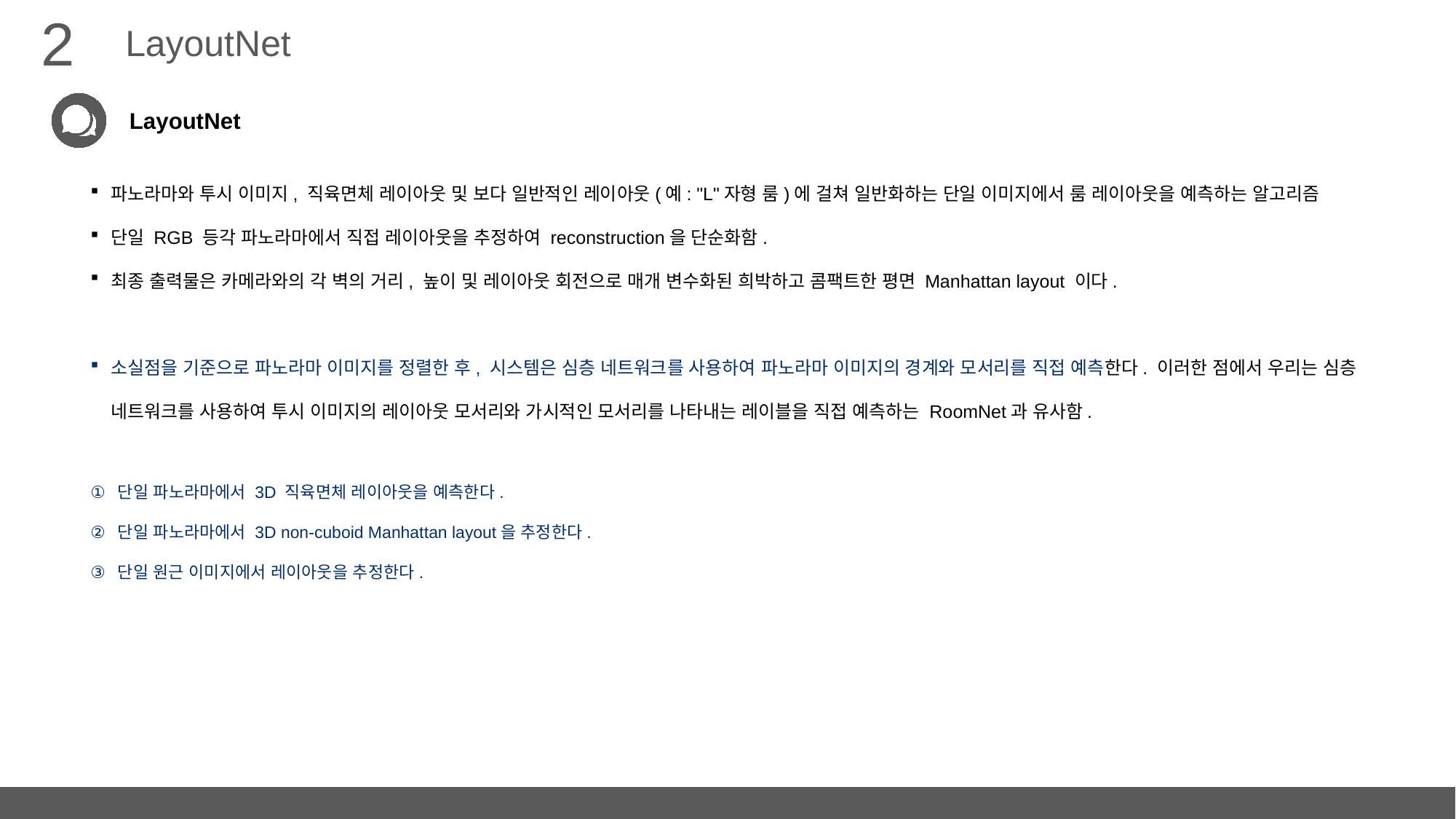

2
LayoutNet

LayoutNet
파노라마와 투시 이미지, 직육면체 레이아웃 및 보다 일반적인 레이아웃(예: "L"자형 룸)에 걸쳐 일반화하는 단일 이미지에서 룸 레이아웃을 예측하는 알고리즘
단일 RGB 등각 파노라마에서 직접 레이아웃을 추정하여 reconstruction을 단순화함.
최종 출력물은 카메라와의 각 벽의 거리, 높이 및 레이아웃 회전으로 매개 변수화된 희박하고 콤팩트한 평면 Manhattan layout 이다.

소실점을 기준으로 파노라마 이미지를 정렬한 후, 시스템은 심층 네트워크를 사용하여 파노라마 이미지의 경계와 모서리를 직접 예측한다. 이러한 점에서 우리는 심층 네트워크를 사용하여 투시 이미지의 레이아웃 모서리와 가시적인 모서리를 나타내는 레이블을 직접 예측하는 RoomNet과 유사함.

단일 파노라마에서 3D 직육면체 레이아웃을 예측한다.
단일 파노라마에서 3D non-cuboid Manhattan layout을 추정한다.
단일 원근 이미지에서 레이아웃을 추정한다.